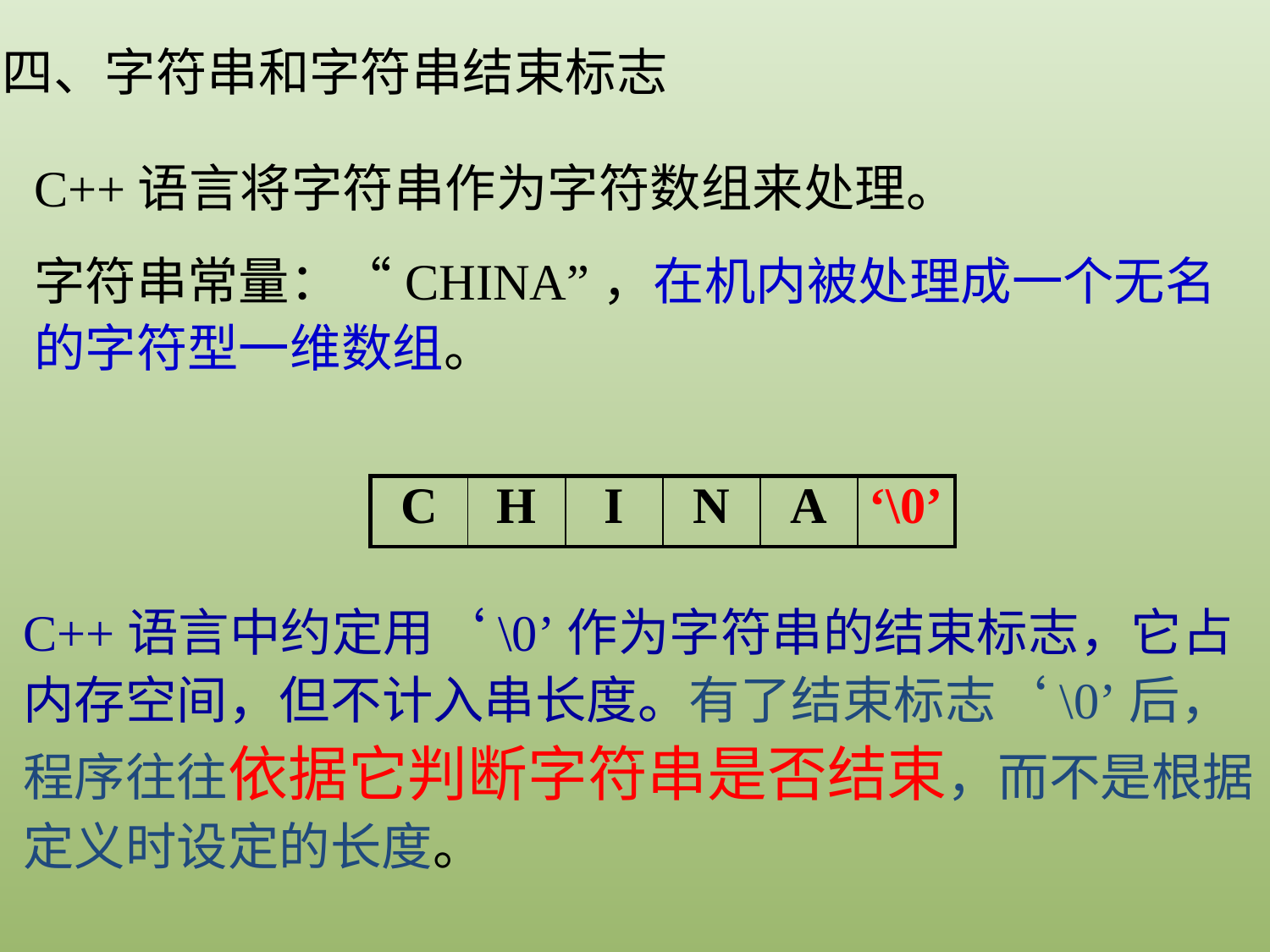

四、字符串和字符串结束标志
C++语言将字符串作为字符数组来处理。
字符串常量：“CHINA”，在机内被处理成一个无名的字符型一维数组。
| C | H | I | N | A | ‘\0’ |
| --- | --- | --- | --- | --- | --- |
C++语言中约定用‘\0’作为字符串的结束标志，它占内存空间，但不计入串长度。有了结束标志‘\0’后，程序往往依据它判断字符串是否结束，而不是根据定义时设定的长度。
343